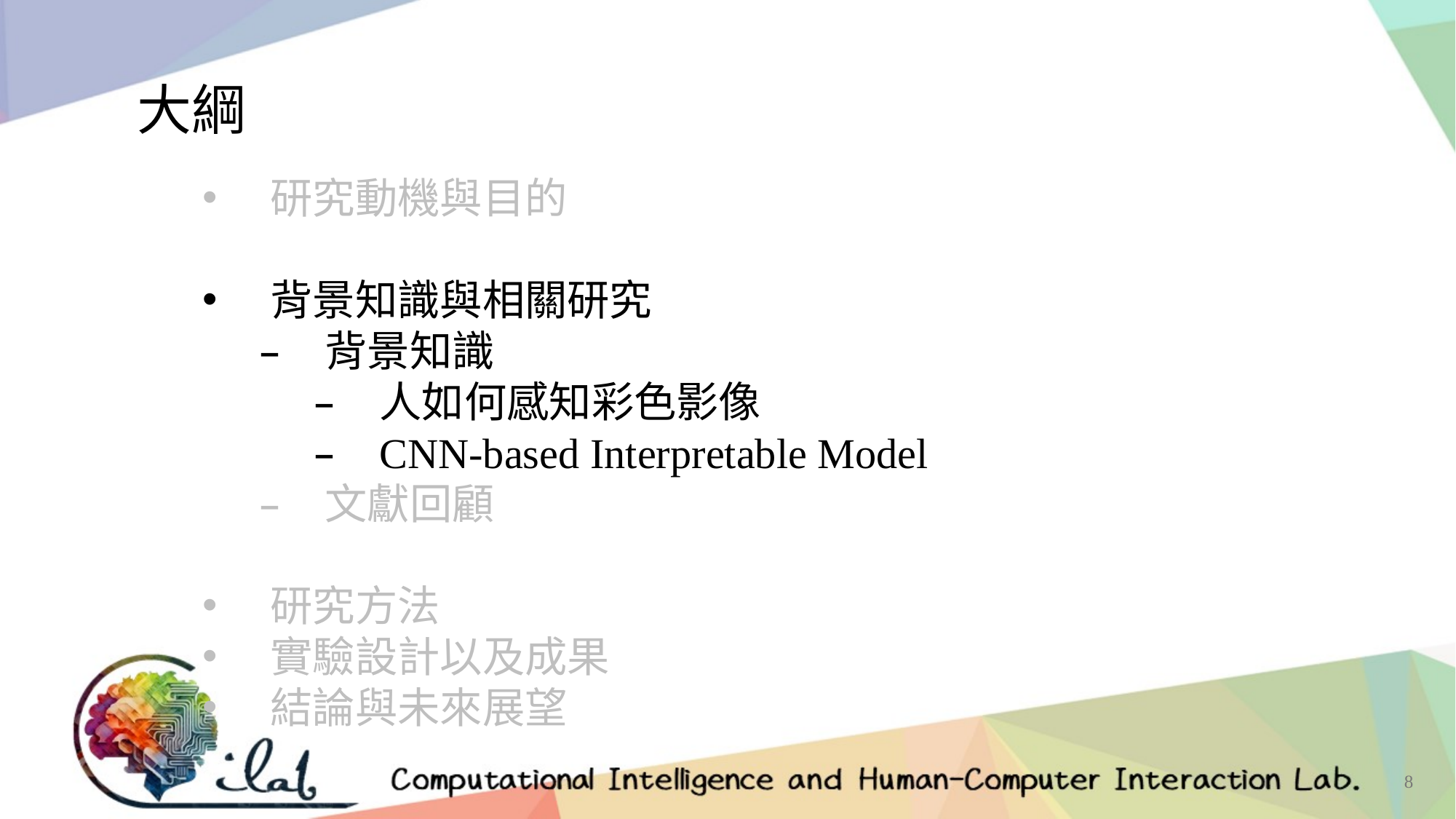

大綱
研究動機與目的

背景知識與相關研究
背景知識
人如何感知彩色影像
CNN-based Interpretable Model
文獻回顧

研究方法
實驗設計以及成果
結論與未來展望
8